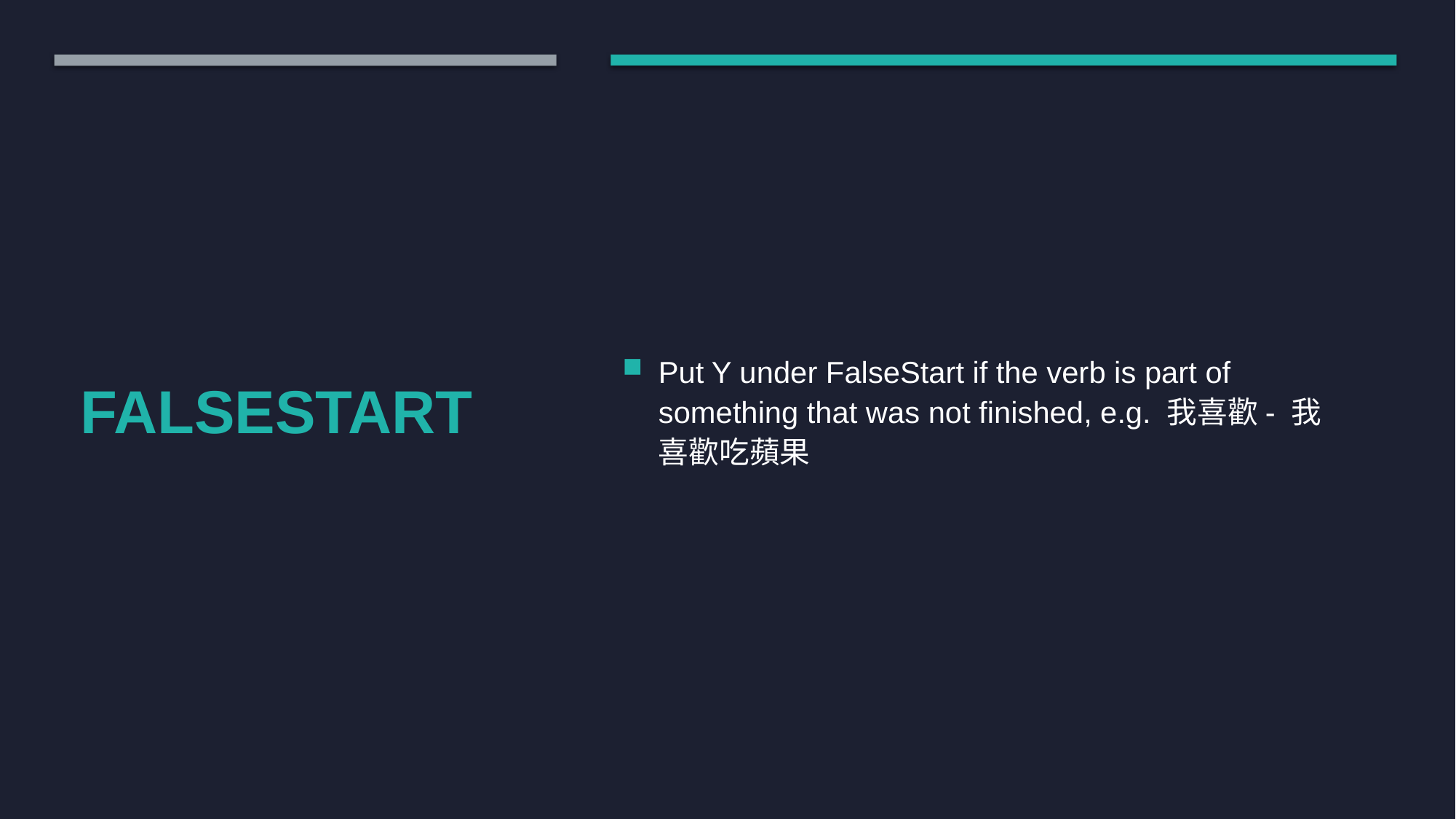

Put Y under FalseStart if the verb is part of something that was not finished, e.g. 我喜歡- 我喜歡吃蘋果
# FAlseStart